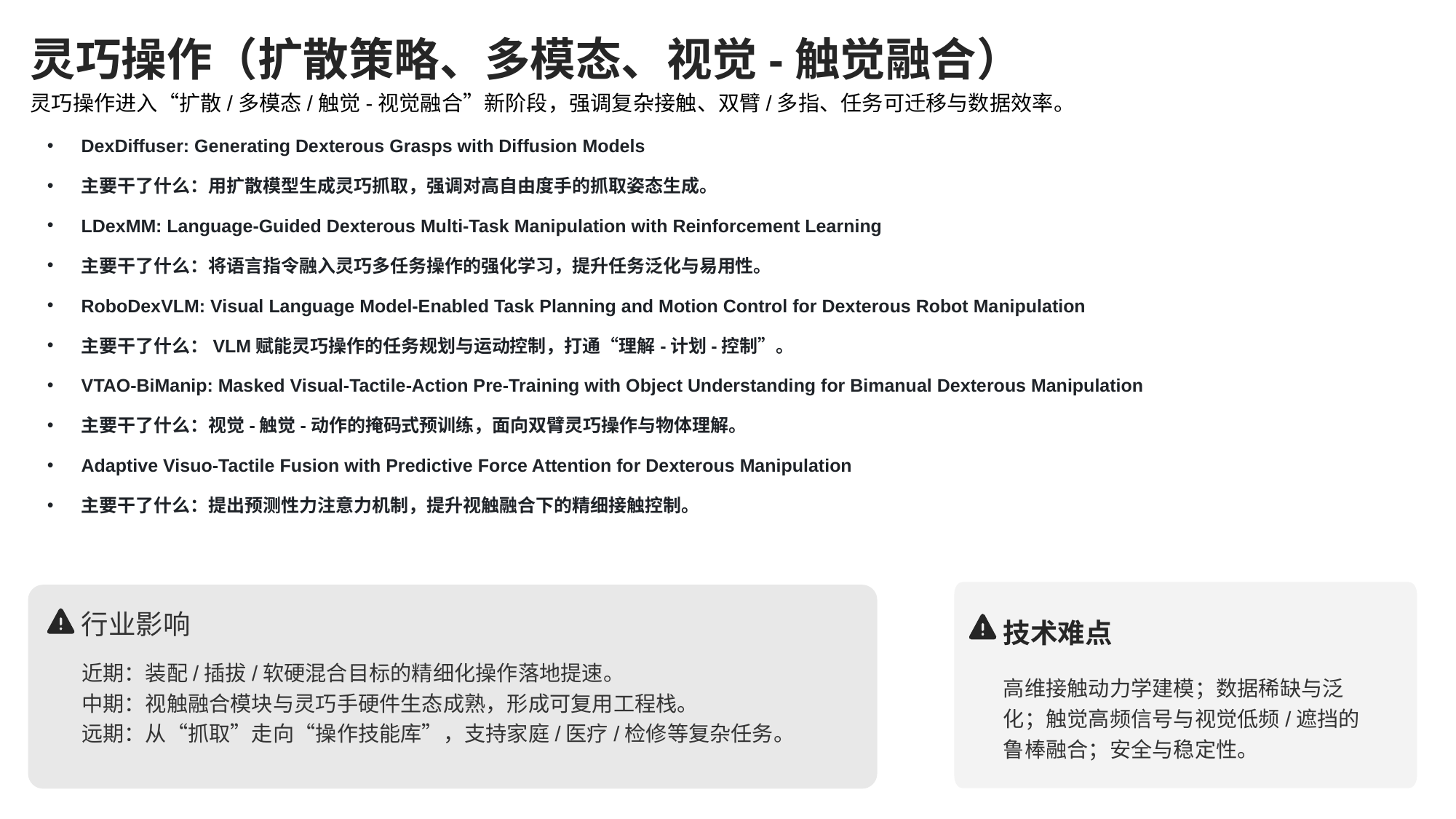

灵巧操作（扩散策略、多模态、视觉-触觉融合）
灵巧操作进入“扩散/多模态/触觉-视觉融合”新阶段，强调复杂接触、双臂/多指、任务可迁移与数据效率。
DexDiffuser: Generating Dexterous Grasps with Diffusion Models
主要干了什么：用扩散模型生成灵巧抓取，强调对高自由度手的抓取姿态生成。
LDexMM: Language-Guided Dexterous Multi-Task Manipulation with Reinforcement Learning
主要干了什么：将语言指令融入灵巧多任务操作的强化学习，提升任务泛化与易用性。
RoboDexVLM: Visual Language Model-Enabled Task Planning and Motion Control for Dexterous Robot Manipulation
主要干了什么：VLM赋能灵巧操作的任务规划与运动控制，打通“理解-计划-控制”。
VTAO-BiManip: Masked Visual-Tactile-Action Pre-Training with Object Understanding for Bimanual Dexterous Manipulation
主要干了什么：视觉-触觉-动作的掩码式预训练，面向双臂灵巧操作与物体理解。
Adaptive Visuo-Tactile Fusion with Predictive Force Attention for Dexterous Manipulation
主要干了什么：提出预测性力注意力机制，提升视触融合下的精细接触控制。

行业影响
技术难点

高维接触动力学建模；数据稀缺与泛化；触觉高频信号与视觉低频/遮挡的鲁棒融合；安全与稳定性。

近期：装配/插拔/软硬混合目标的精细化操作落地提速。
中期：视触融合模块与灵巧手硬件生态成熟，形成可复用工程栈。
远期：从“抓取”走向“操作技能库”，支持家庭/医疗/检修等复杂任务。